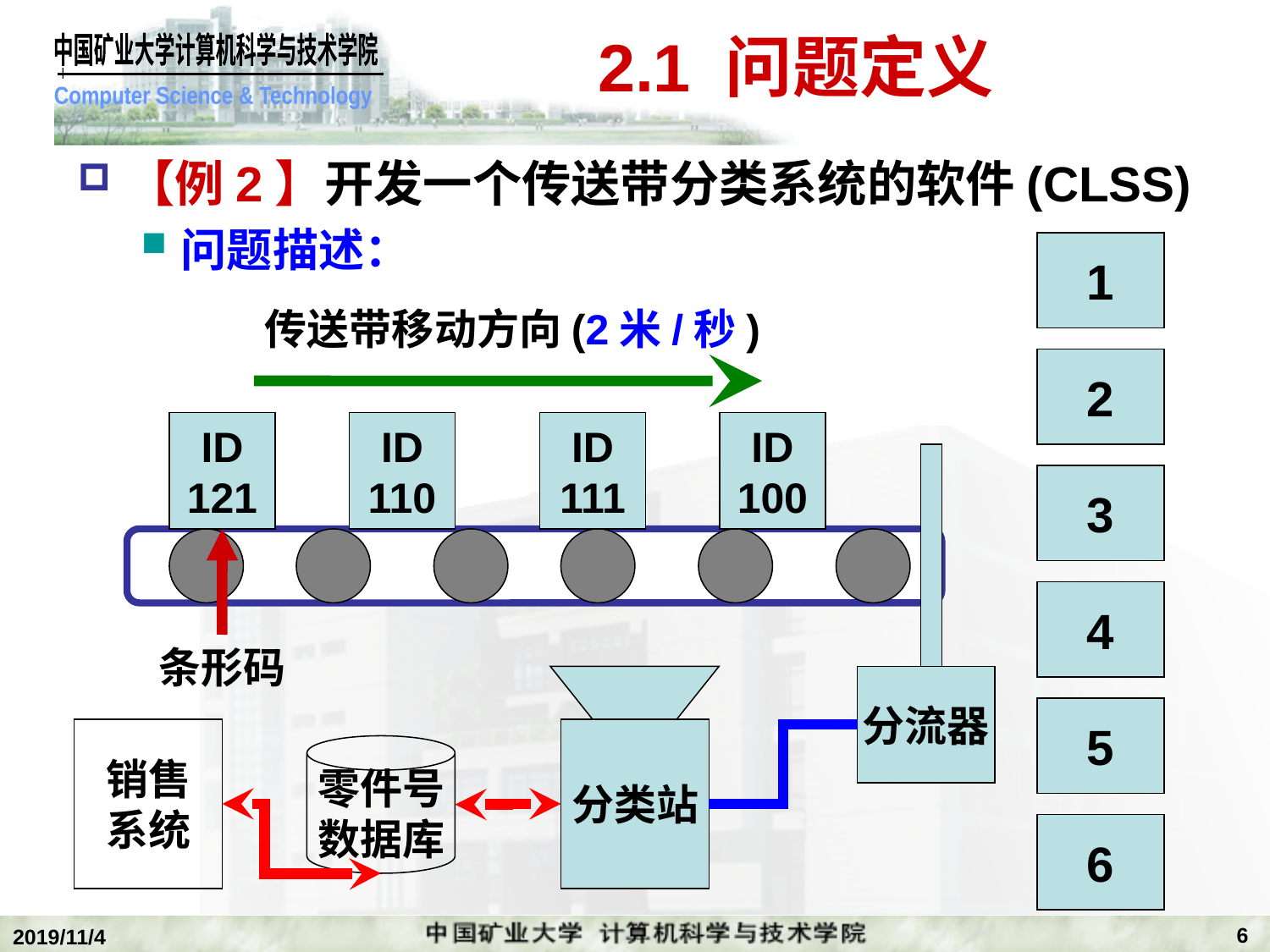

# 2.1 问题定义
【例2】开发一个传送带分类系统的软件(CLSS)
问题描述：
1
传送带移动方向(2米/秒)
2

ID
121
ID
110
ID
111
ID
100

3

4
条形码

分流器
5
销售
系统
分类站
零件号
数据库
6
6
2019/11/4